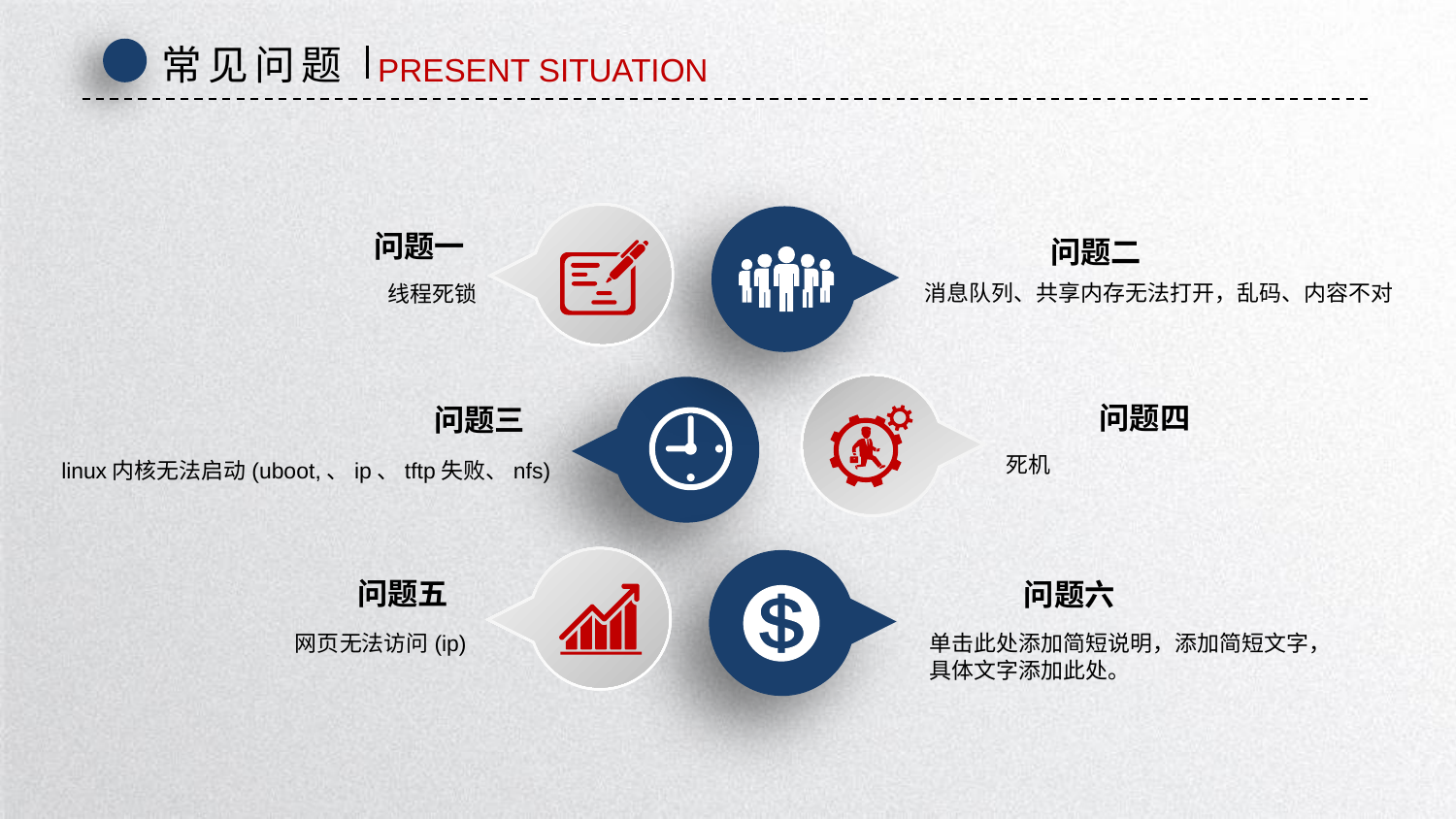

常见问题

PRESENT SITUATION

问题一
问题二

消息队列、共享内存无法打开，乱码、内容不对
线程死锁

问题四
问题三

死机
linux内核无法启动(uboot,、ip、tftp失败、nfs)

问题五
问题六

网页无法访问(ip)
单击此处添加简短说明，添加简短文字，
具体文字添加此处。